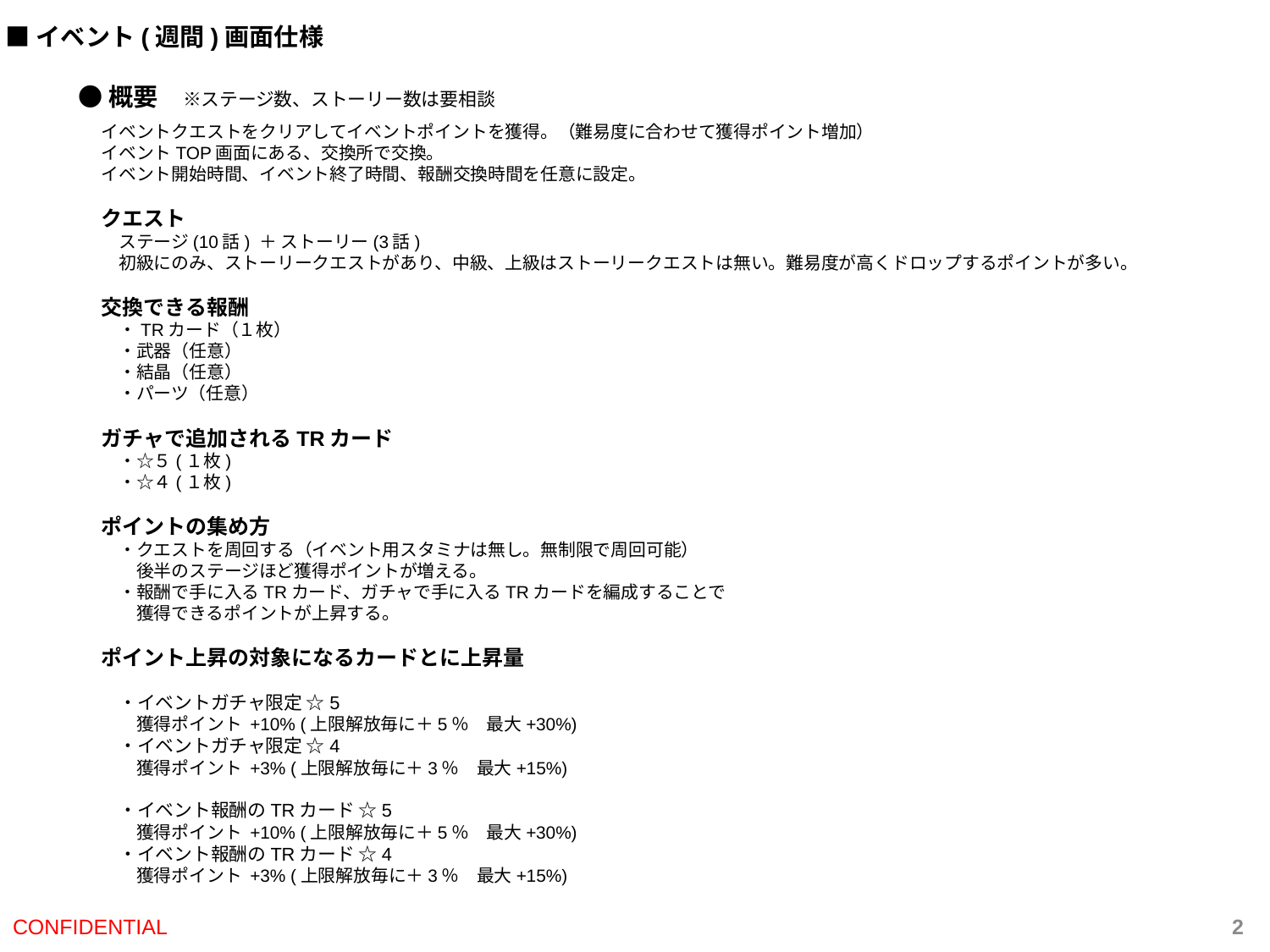

■イベント(週間)画面仕様
●概要　※ステージ数、ストーリー数は要相談
イベントクエストをクリアしてイベントポイントを獲得。（難易度に合わせて獲得ポイント増加）
イベントTOP画面にある、交換所で交換。
イベント開始時間、イベント終了時間、報酬交換時間を任意に設定。

クエスト
　ステージ(10話) ＋ ストーリー(3話)
　初級にのみ、ストーリークエストがあり、中級、上級はストーリークエストは無い。難易度が高くドロップするポイントが多い。

交換できる報酬
　・TRカード（１枚）
　・武器（任意）
　・結晶（任意）
　・パーツ（任意）

ガチャで追加されるTRカード
　・☆５(１枚)
　・☆４(１枚)

ポイントの集め方
　・クエストを周回する（イベント用スタミナは無し。無制限で周回可能）
　　後半のステージほど獲得ポイントが増える。
　・報酬で手に入るTRカード、ガチャで手に入るTRカードを編成することで
　　獲得できるポイントが上昇する。

ポイント上昇の対象になるカードとに上昇量

　・イベントガチャ限定 ☆5
　　獲得ポイント +10% (上限解放毎に＋5％　最大+30%)
　・イベントガチャ限定 ☆4
　　獲得ポイント +3% (上限解放毎に＋3％　最大+15%)

　・イベント報酬のTRカード ☆5
　　獲得ポイント +10% (上限解放毎に＋5％　最大+30%)
　・イベント報酬のTRカード ☆4
　　獲得ポイント +3% (上限解放毎に＋3％　最大+15%)

CONFIDENTIAL
2